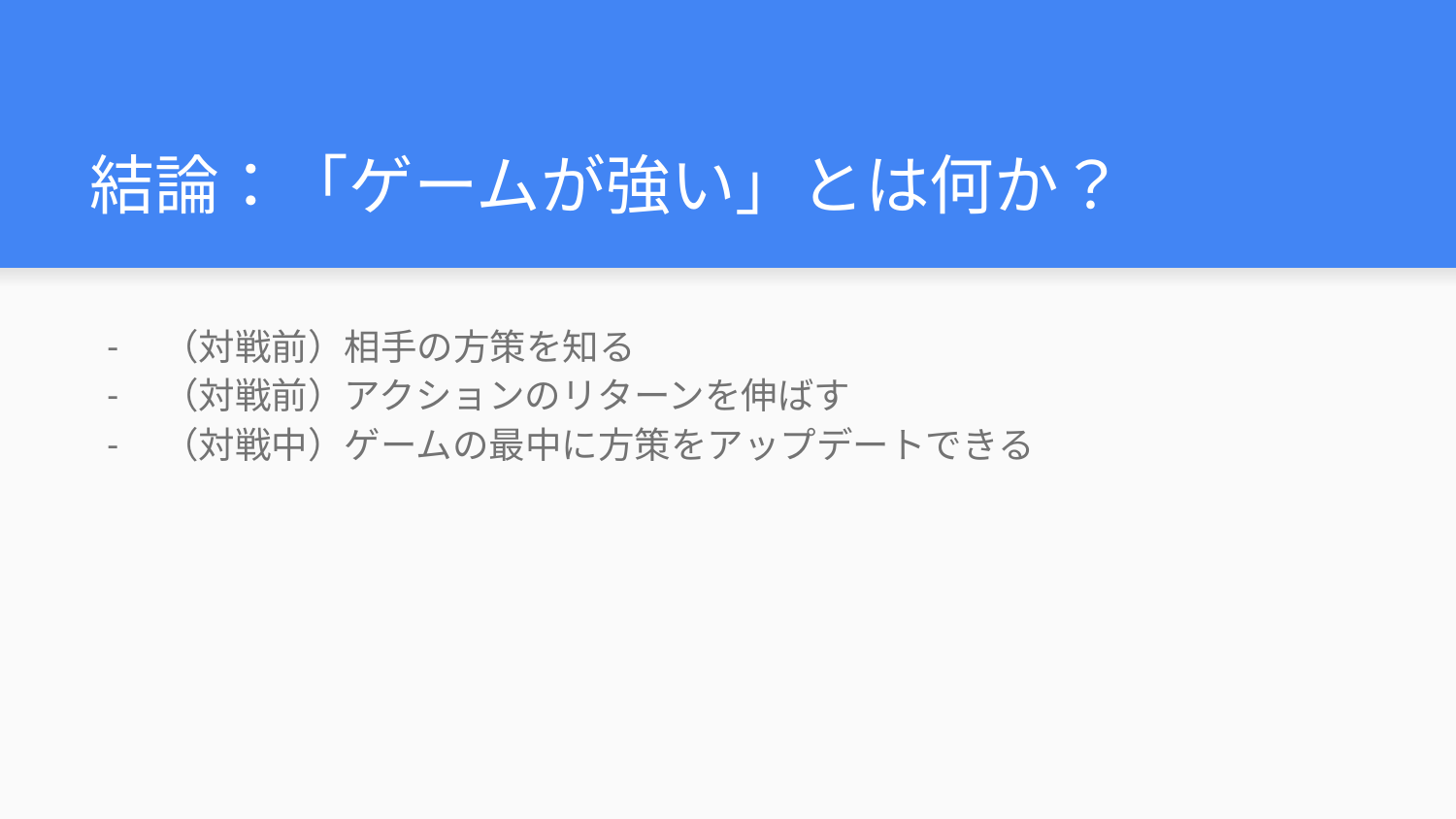

# 結論：「ゲームが強い」とは何か？
（対戦前）相手の方策を知る
（対戦前）アクションのリターンを伸ばす
（対戦中）ゲームの最中に方策をアップデートできる